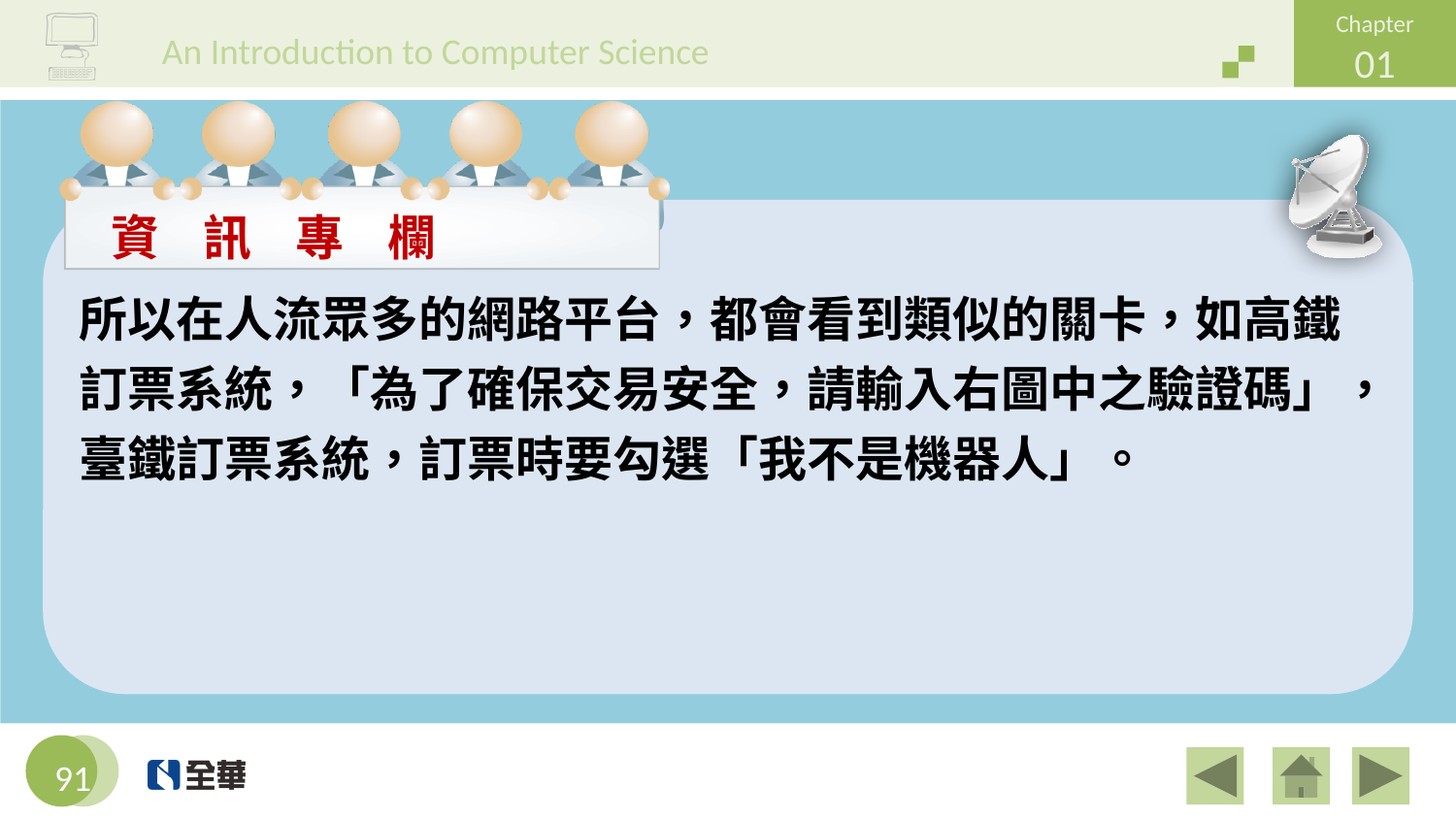

所以在人流眾多的網路平台，都會看到類似的關卡，如高鐵訂票系統，「為了確保交易安全，請輸入右圖中之驗證碼」，臺鐵訂票系統，訂票時要勾選「我不是機器人」。